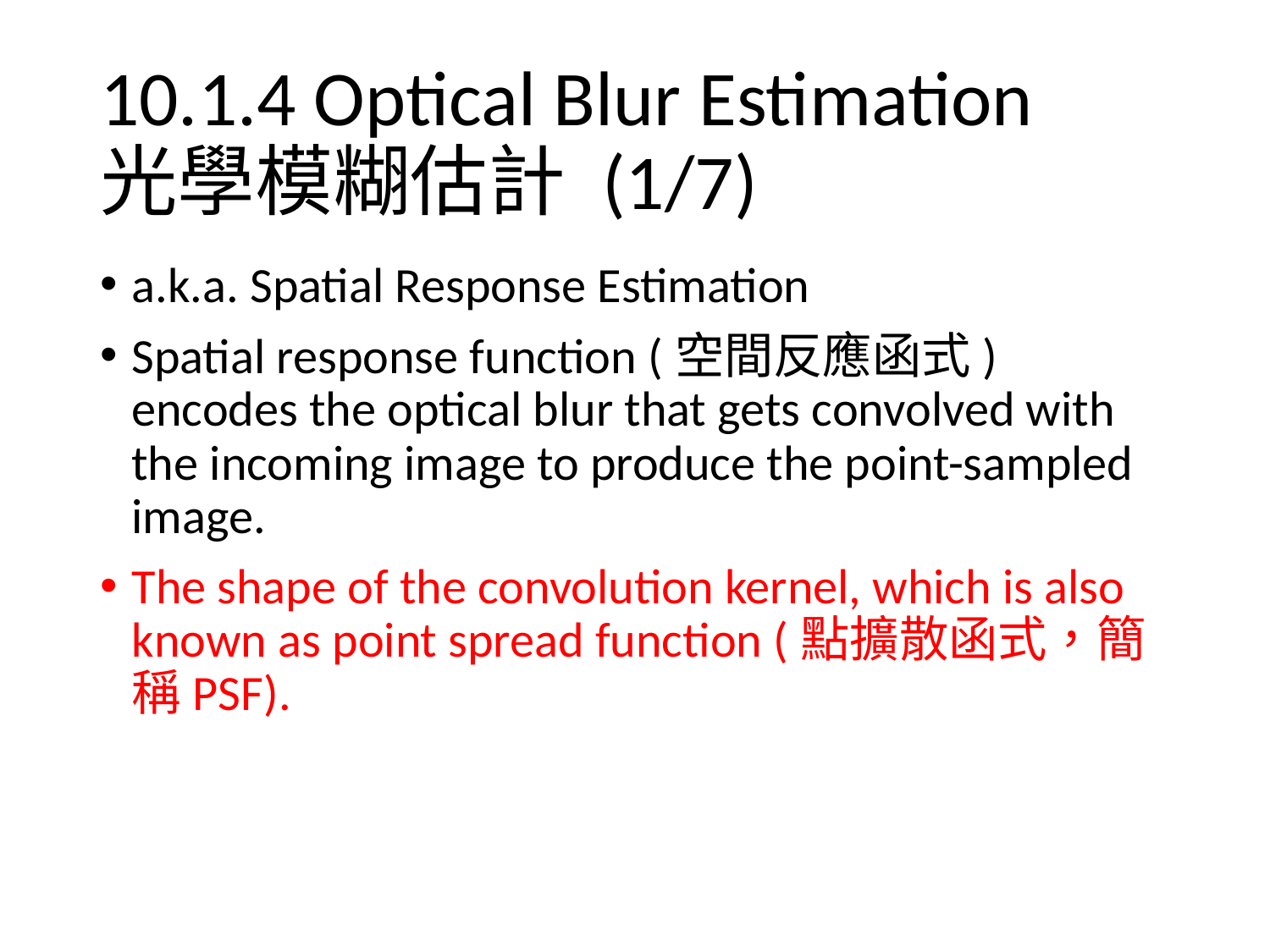

# 10.1.4 Optical Blur Estimation 光學模糊估計 (1/7)
a.k.a. Spatial Response Estimation
Spatial response function (空間反應函式) encodes the optical blur that gets convolved with the incoming image to produce the point-sampled image.
The shape of the convolution kernel, which is also known as point spread function (點擴散函式，簡稱PSF).